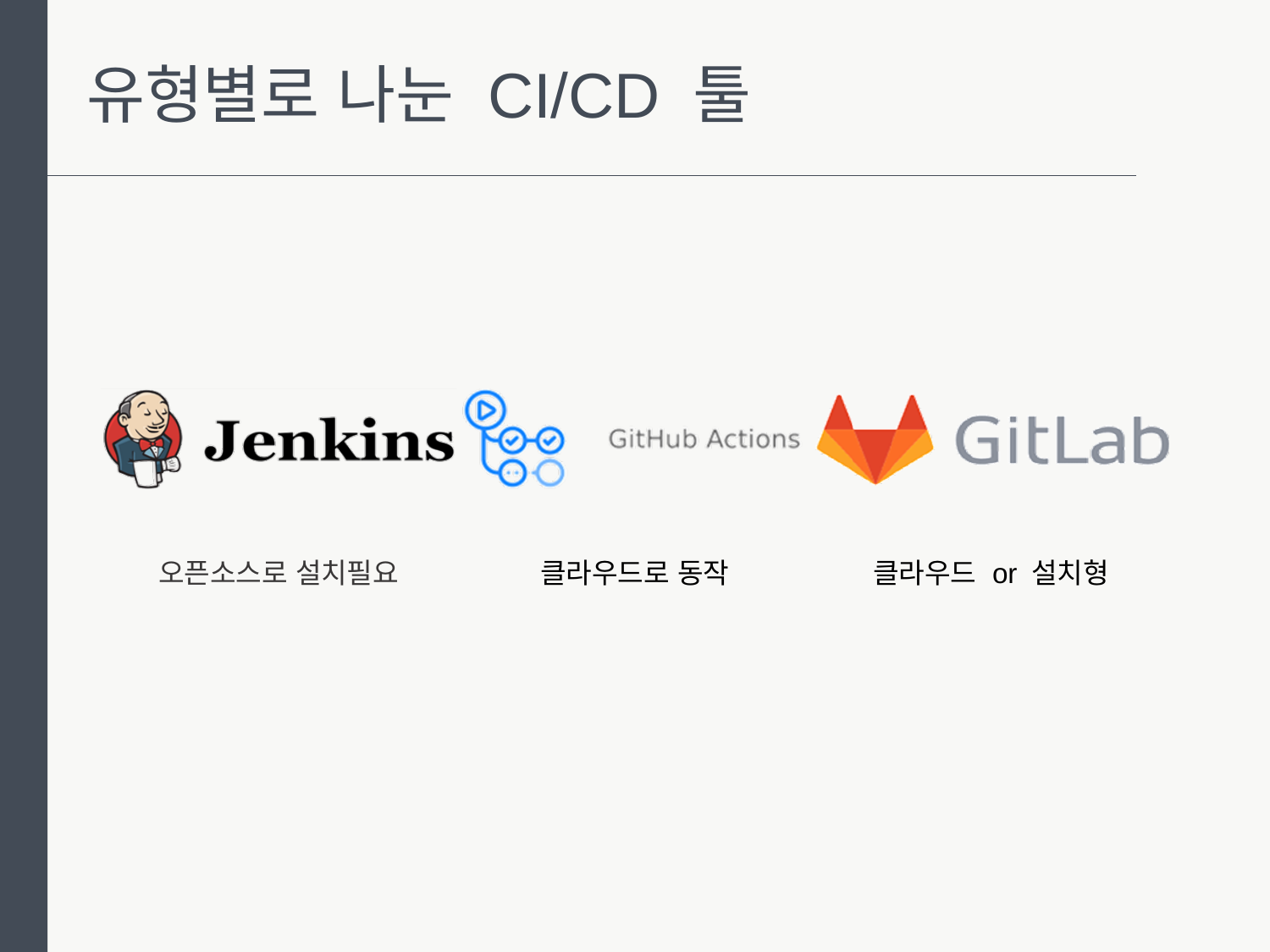

유형별로 나눈 CI/CD 툴
|  |  |  |
| --- | --- | --- |
| 오픈소스로 설치필요 | 클라우드로 동작 | 클라우드 or 설치형 |